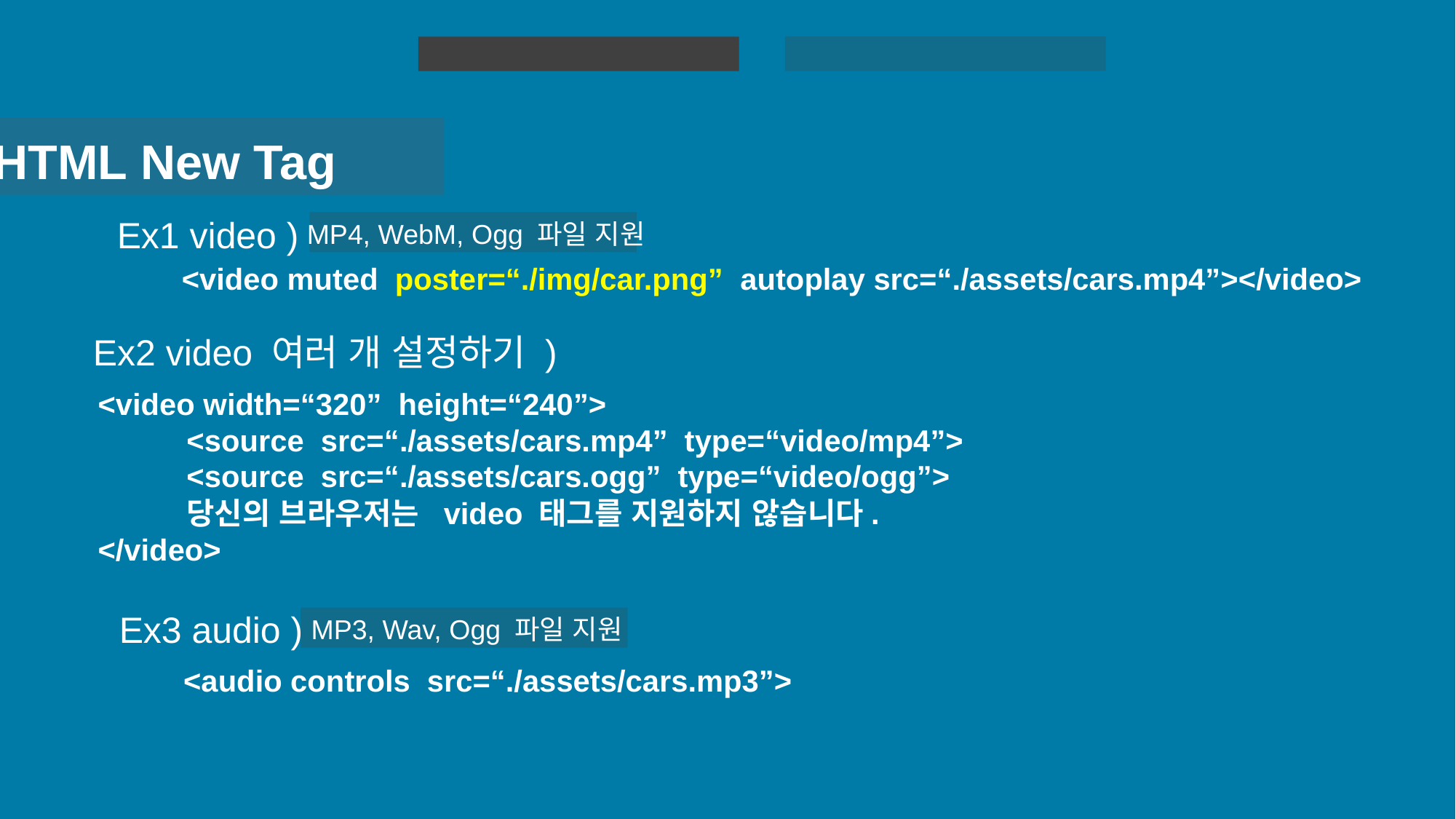

HTML 실습
HTML

HTML New Tag
Ex1 video )
MP4, WebM, Ogg 파일 지원

<video muted  poster=“./img/car.png”  autoplay src=“./assets/cars.mp4”></video>
Ex2 video 여러 개 설정하기 )
<video width=“320”  height=“240”>
	<source  src=“./assets/cars.mp4”  type=“video/mp4”>
	<source  src=“./assets/cars.ogg”  type=“video/ogg”>
	당신의 브라우저는  video 태그를 지원하지 않습니다.
</video>
Ex3 audio )
MP3, Wav, Ogg 파일 지원

<audio controls  src=“./assets/cars.mp3”>